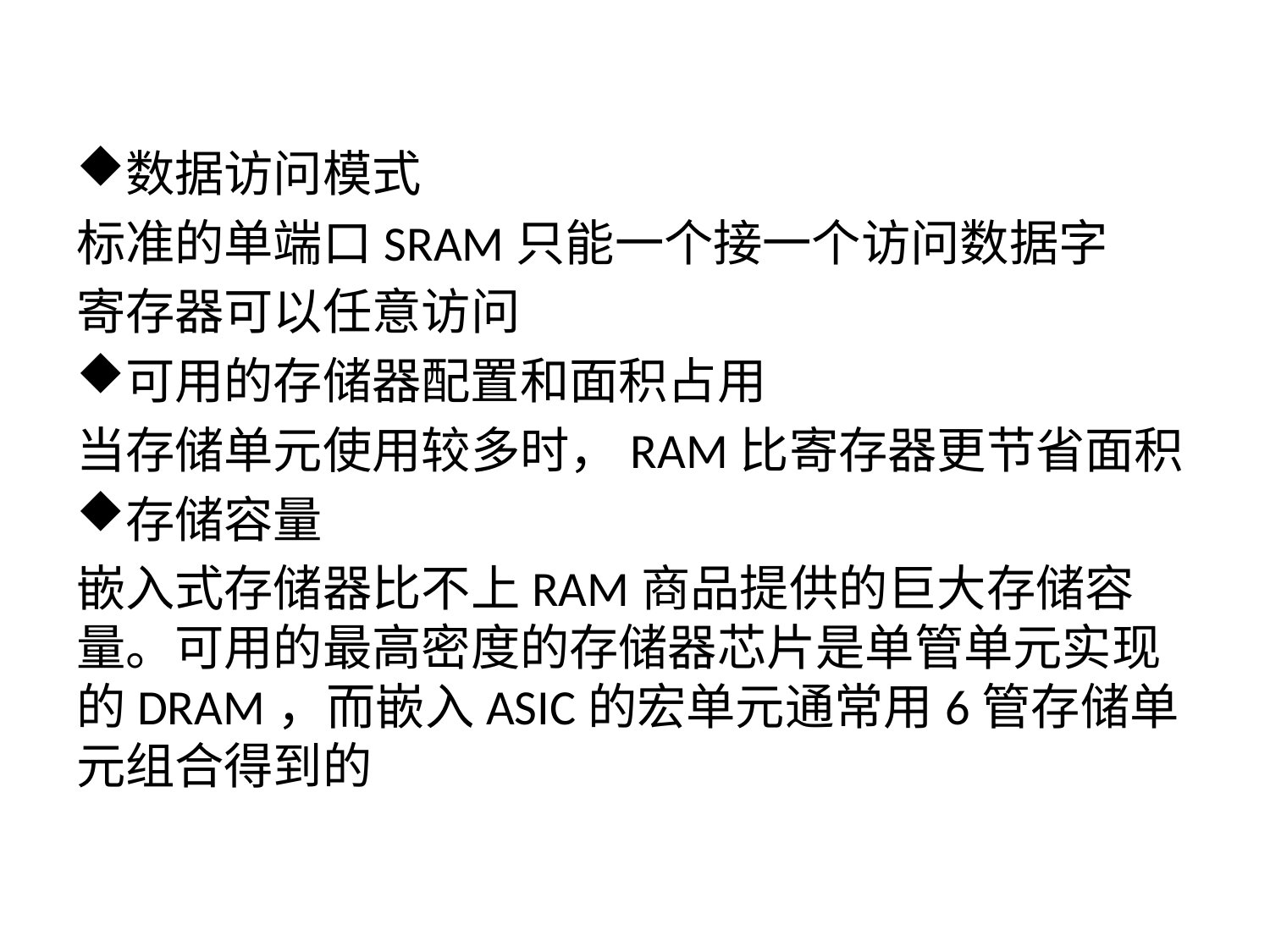

数据访问模式
标准的单端口SRAM只能一个接一个访问数据字
寄存器可以任意访问
可用的存储器配置和面积占用
当存储单元使用较多时，RAM比寄存器更节省面积
存储容量
嵌入式存储器比不上RAM商品提供的巨大存储容量。可用的最高密度的存储器芯片是单管单元实现的DRAM，而嵌入ASIC的宏单元通常用6管存储单元组合得到的